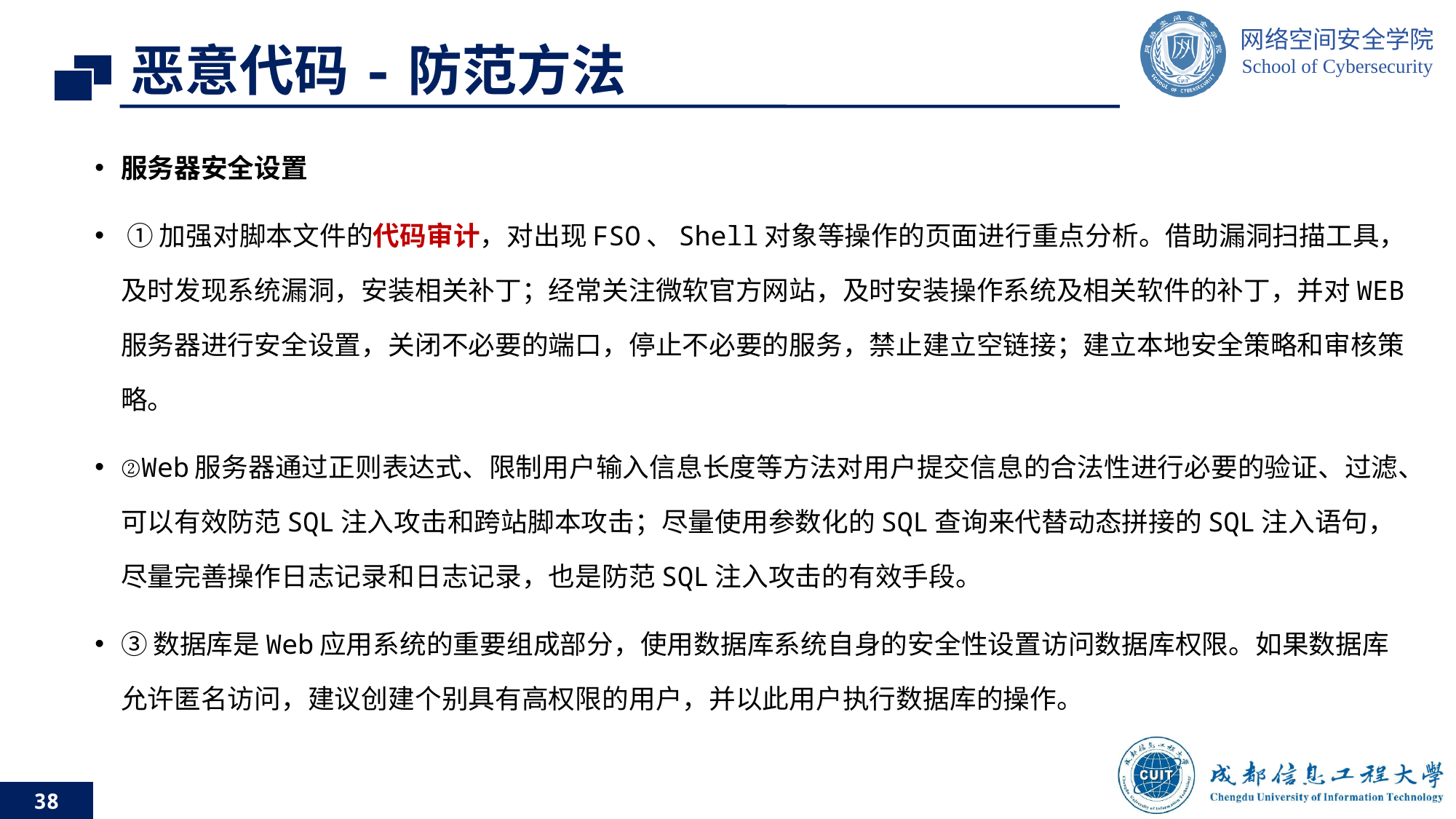

# 恶意代码-防范方法
服务器安全设置
 ①加强对脚本文件的代码审计，对出现FSO、Shell对象等操作的页面进行重点分析。借助漏洞扫描工具，及时发现系统漏洞，安装相关补丁；经常关注微软官方网站，及时安装操作系统及相关软件的补丁，并对WEB服务器进行安全设置，关闭不必要的端口，停止不必要的服务，禁止建立空链接；建立本地安全策略和审核策略。
②Web服务器通过正则表达式、限制用户输入信息长度等方法对用户提交信息的合法性进行必要的验证、过滤、可以有效防范SQL注入攻击和跨站脚本攻击；尽量使用参数化的SQL查询来代替动态拼接的SQL注入语句，尽量完善操作日志记录和日志记录，也是防范SQL注入攻击的有效手段。
③数据库是Web应用系统的重要组成部分，使用数据库系统自身的安全性设置访问数据库权限。如果数据库允许匿名访问，建议创建个别具有高权限的用户，并以此用户执行数据库的操作。

38